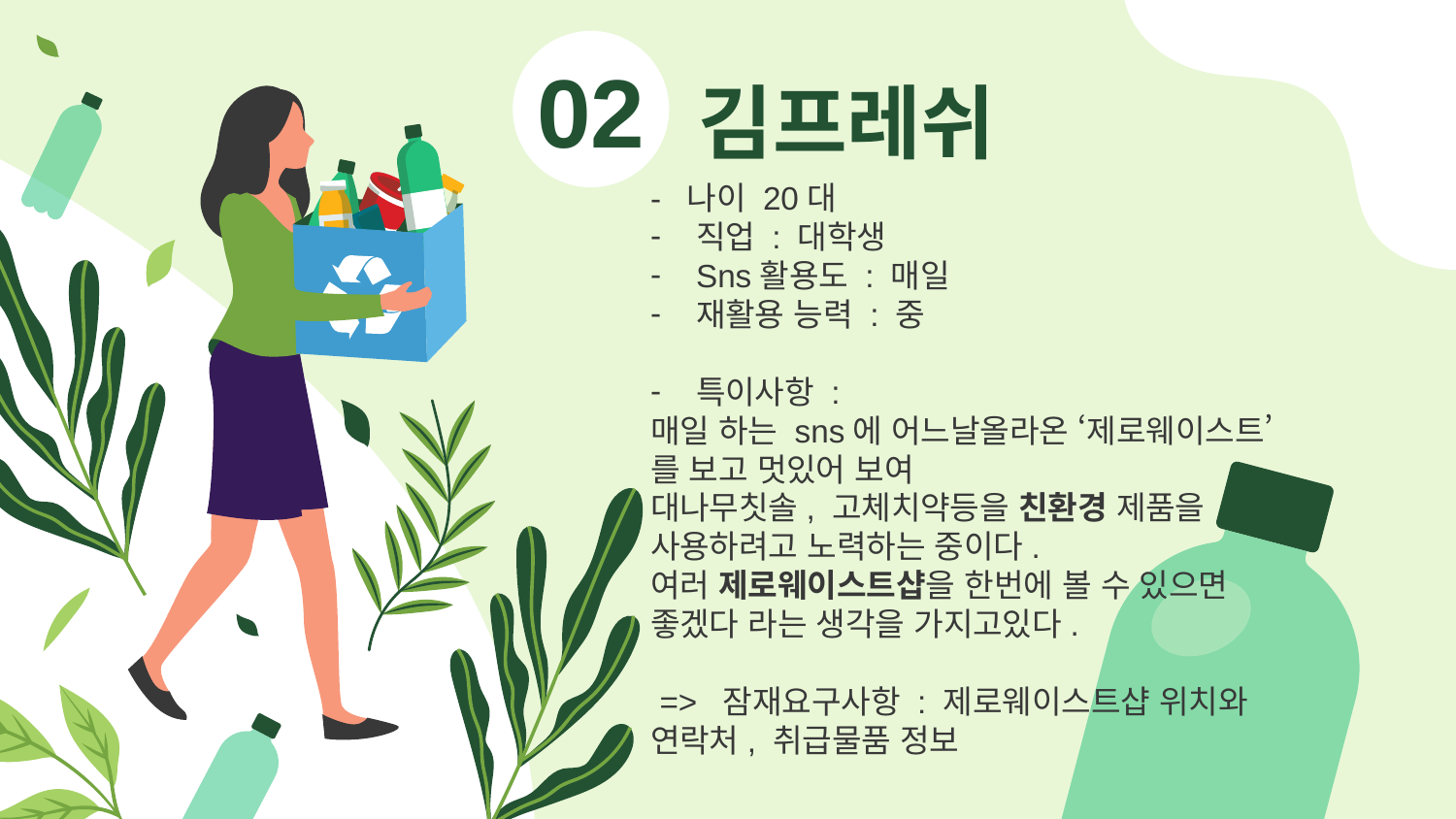

# 김프레쉬
02

-  나이 20대
직업 : 대학생
Sns활용도 : 매일
재활용 능력 : 중

특이사항 :
매일 하는 sns에 어느날올라온 ‘제로웨이스트’를 보고 멋있어 보여
대나무칫솔, 고체치약등을 친환경 제품을 사용하려고 노력하는 중이다.
여러 제로웨이스트샵을 한번에 볼 수 있으면 좋겠다 라는 생각을 가지고있다.

 =>  잠재요구사항 : 제로웨이스트샵 위치와 연락처, 취급물품 정보